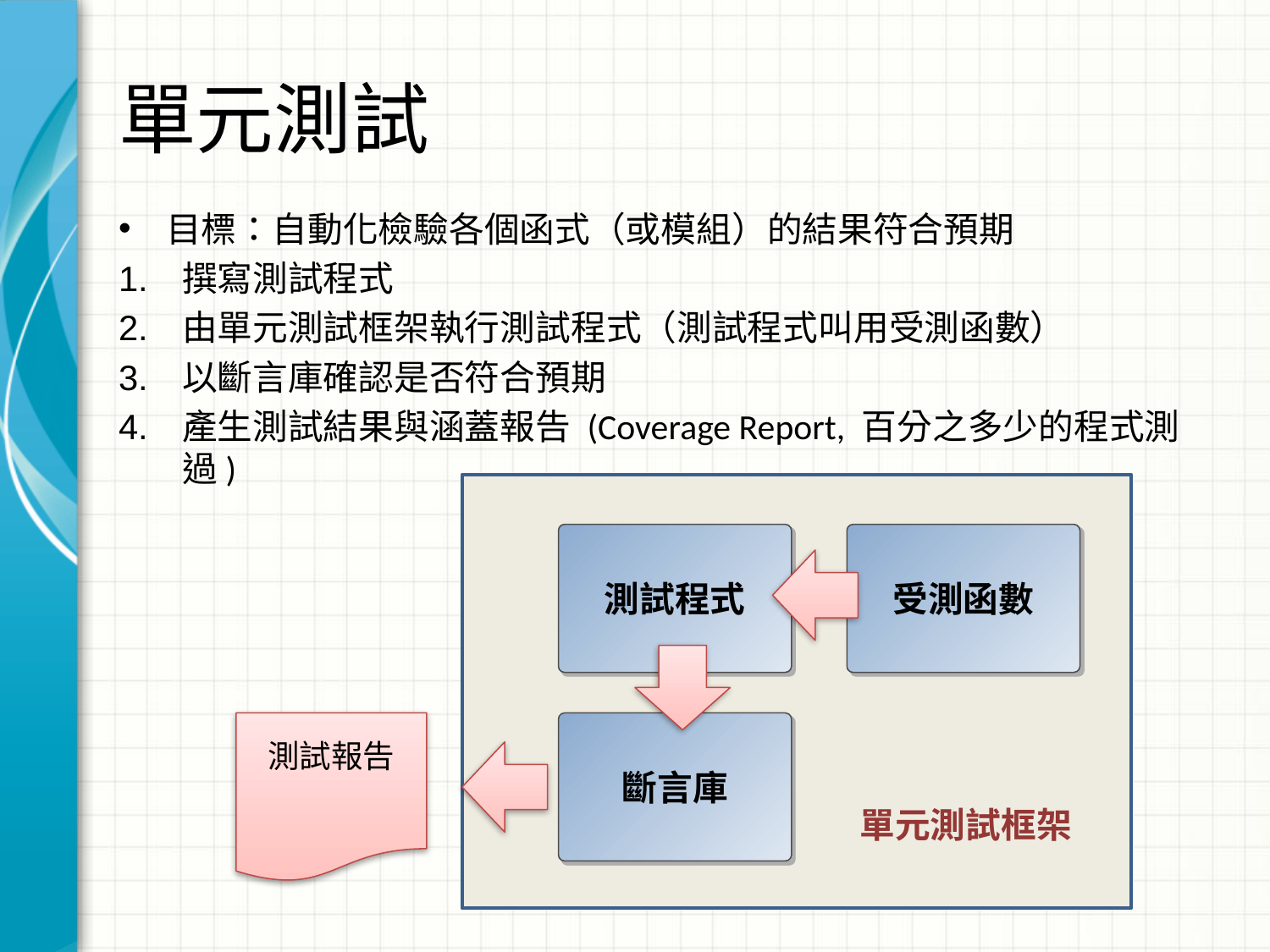

# 單元測試
目標：自動化檢驗各個函式（或模組）的結果符合預期
撰寫測試程式
由單元測試框架執行測試程式（測試程式叫用受測函數）
以斷言庫確認是否符合預期
產生測試結果與涵蓋報告 (Coverage Report, 百分之多少的程式測過)

測試程式
受測函數

斷言庫
測試報告

單元測試框架